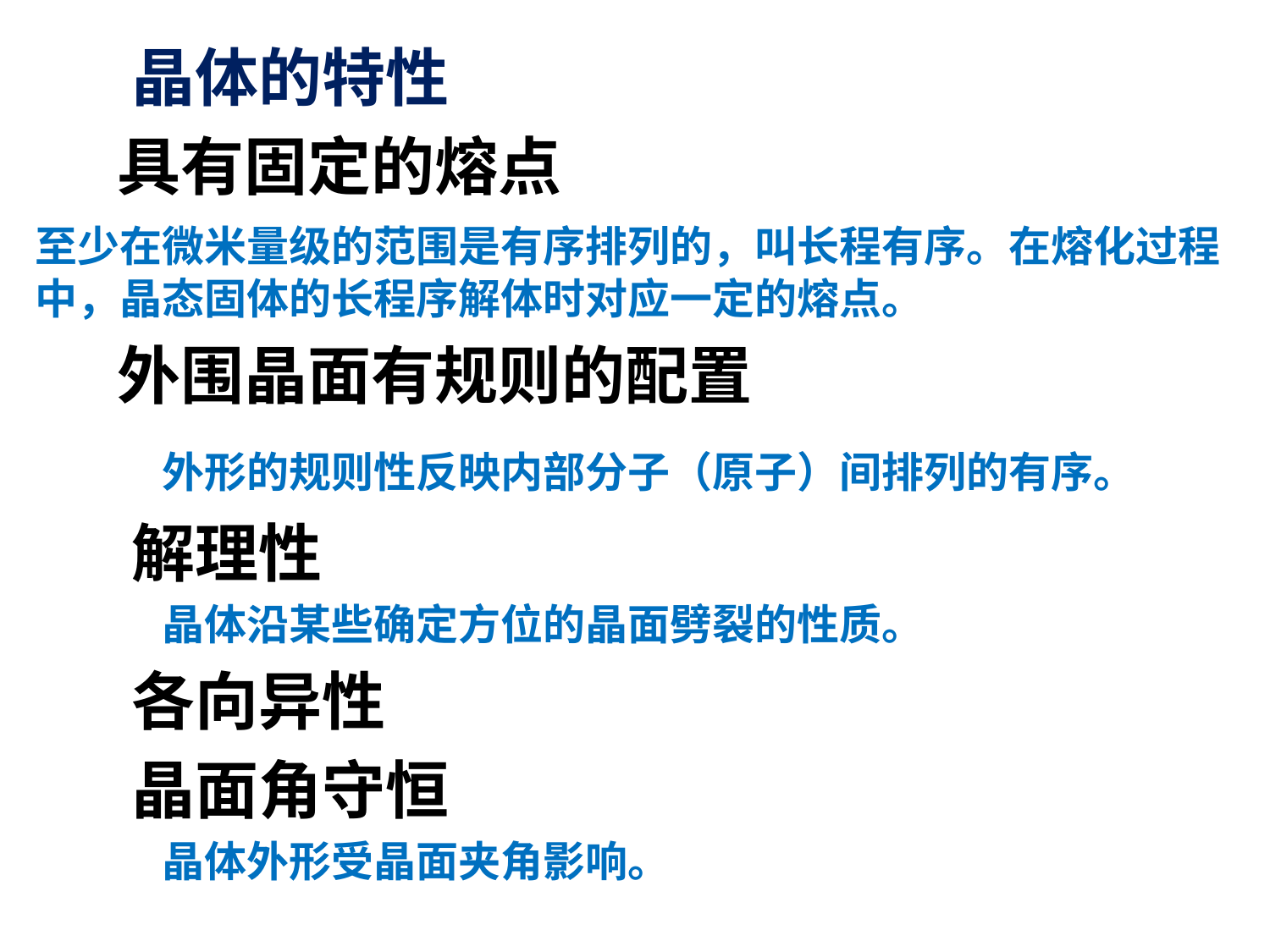

晶体的特性
        具有固定的熔点
    	至少在微米量级的范围是有序排列的，叫长程有序。在熔化过程中，晶态固体的长程序解体时对应一定的熔点。
        外围晶面有规则的配置
		外形的规则性反映内部分子（原子）间排列的有序。
         解理性
		晶体沿某些确定方位的晶面劈裂的性质。
         各向异性
         晶面角守恒
		晶体外形受晶面夹角影响。